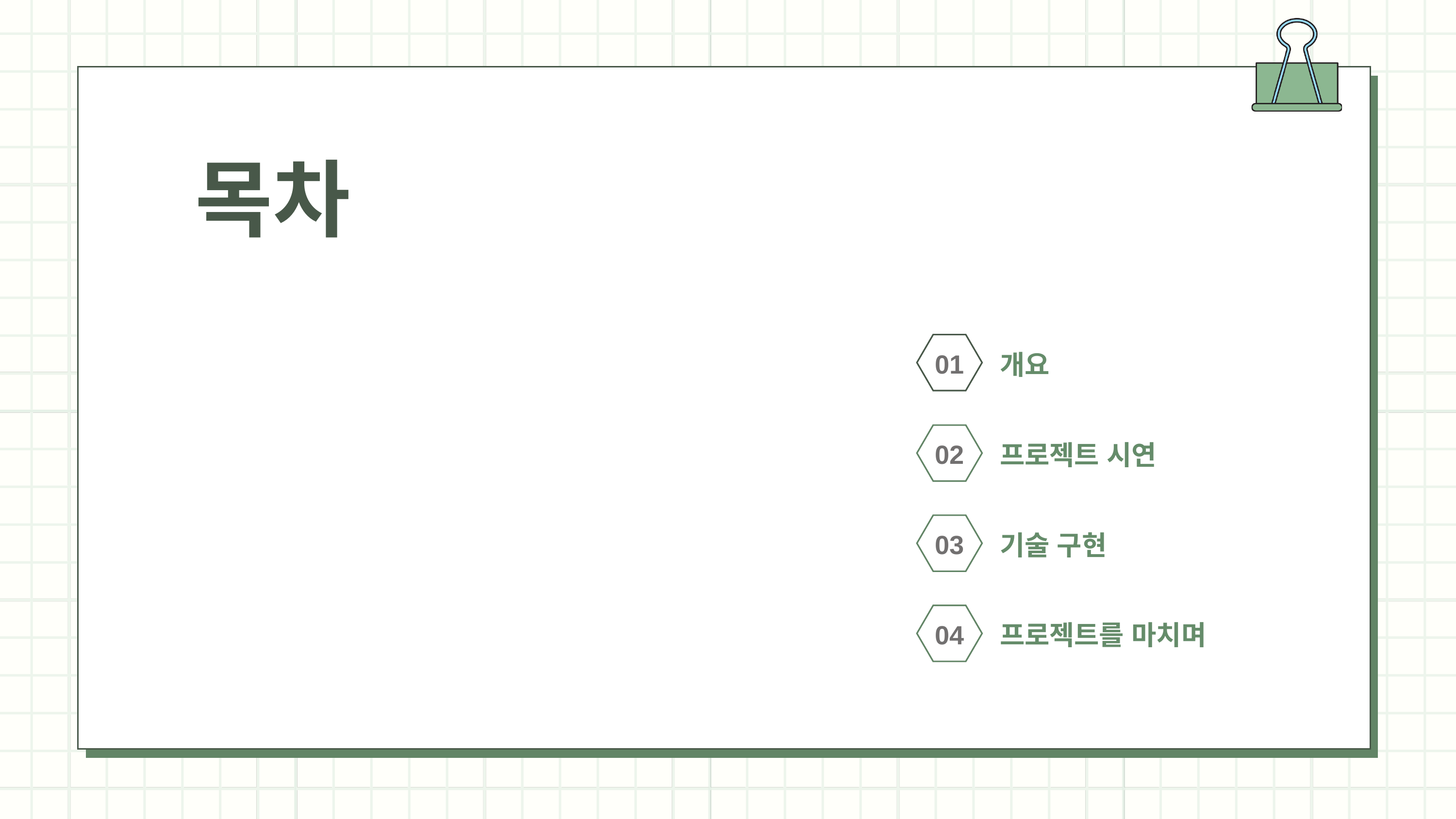

목차

01
개요

02
프로젝트 시연

03
기술 구현

04
프로젝트를 마치며